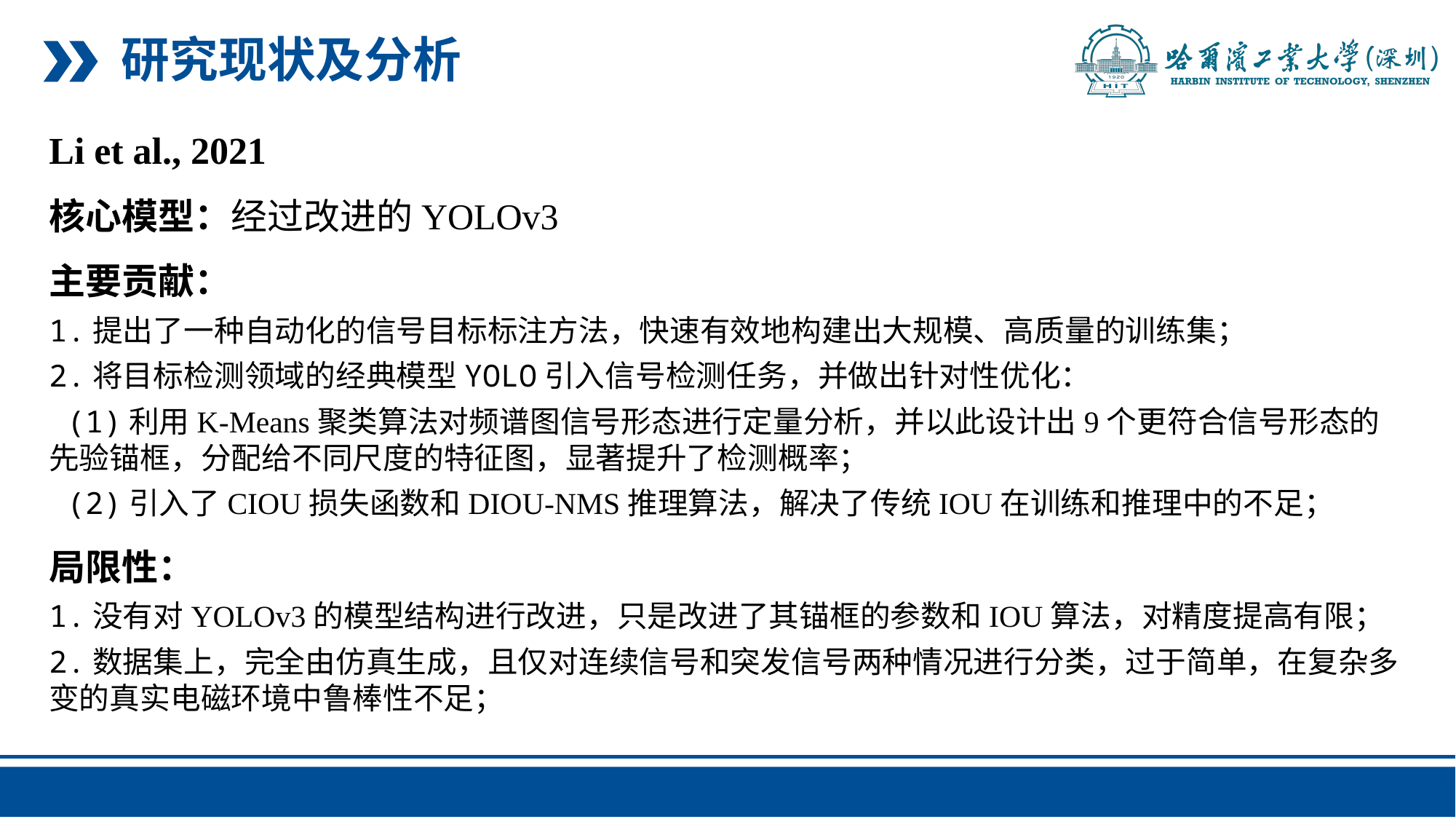

研究现状及分析
Li et al., 2021
核心模型：经过改进的YOLOv3
主要贡献：
1.提出了一种自动化的信号目标标注方法，快速有效地构建出大规模、高质量的训练集；
2.将目标检测领域的经典模型YOLO引入信号检测任务，并做出针对性优化：
 (1)利用K-Means聚类算法对频谱图信号形态进行定量分析，并以此设计出9个更符合信号形态的先验锚框，分配给不同尺度的特征图，显著提升了检测概率；
 (2)引入了CIOU损失函数和DIOU-NMS推理算法，解决了传统IOU在训练和推理中的不足；
局限性：
1.没有对YOLOv3的模型结构进行改进，只是改进了其锚框的参数和IOU算法，对精度提高有限；
2.数据集上，完全由仿真生成，且仅对连续信号和突发信号两种情况进行分类，过于简单，在复杂多变的真实电磁环境中鲁棒性不足；